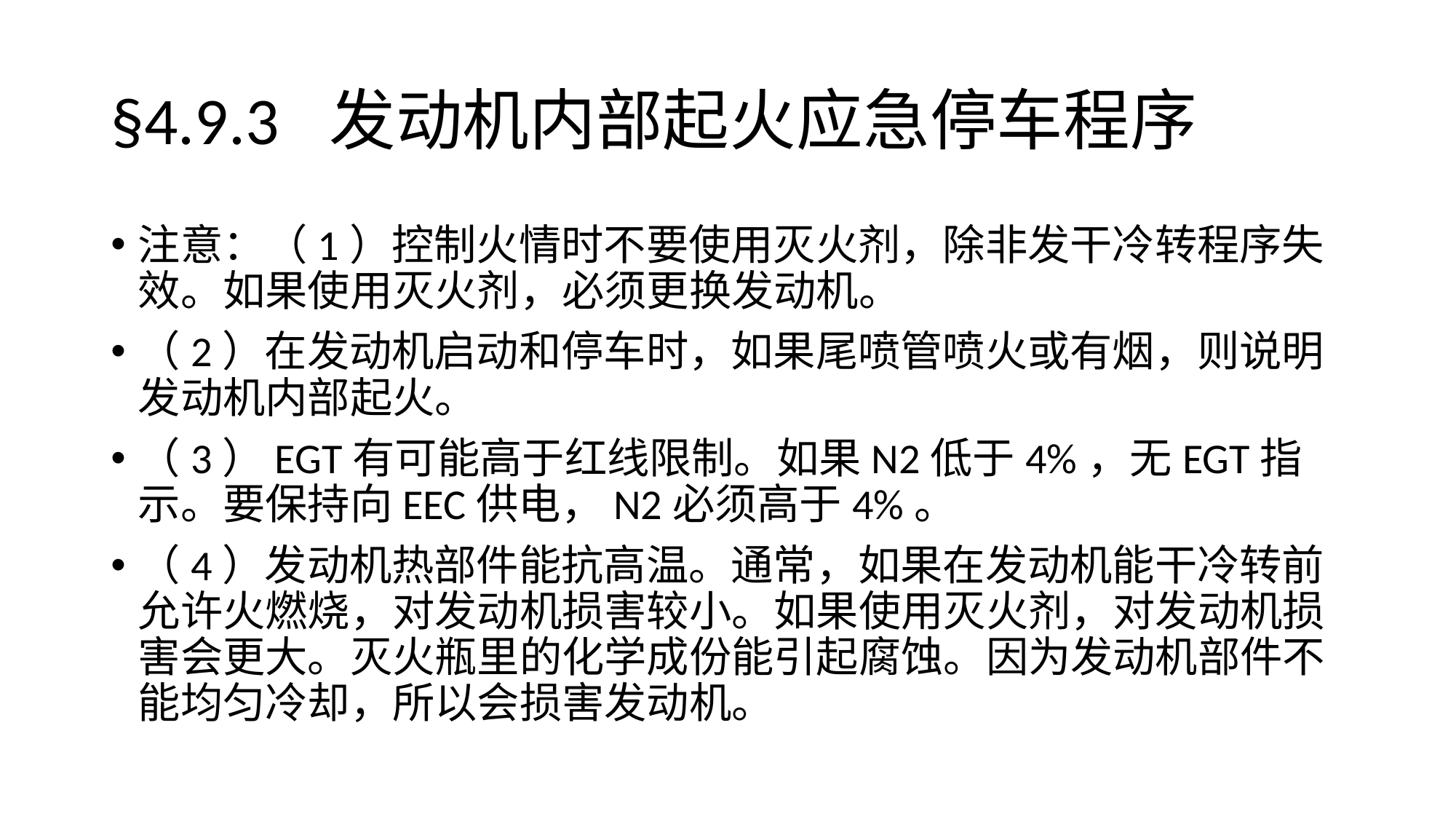

# §4.9.3	发动机内部起火应急停车程序
注意：（1）控制火情时不要使用灭火剂，除非发干冷转程序失效。如果使用灭火剂，必须更换发动机。
（2）在发动机启动和停车时，如果尾喷管喷火或有烟，则说明发动机内部起火。
（3）EGT有可能高于红线限制。如果N2低于4%，无EGT指示。要保持向EEC供电，N2必须高于4%。
（4）发动机热部件能抗高温。通常，如果在发动机能干冷转前允许火燃烧，对发动机损害较小。如果使用灭火剂，对发动机损害会更大。灭火瓶里的化学成份能引起腐蚀。因为发动机部件不能均匀冷却，所以会损害发动机。